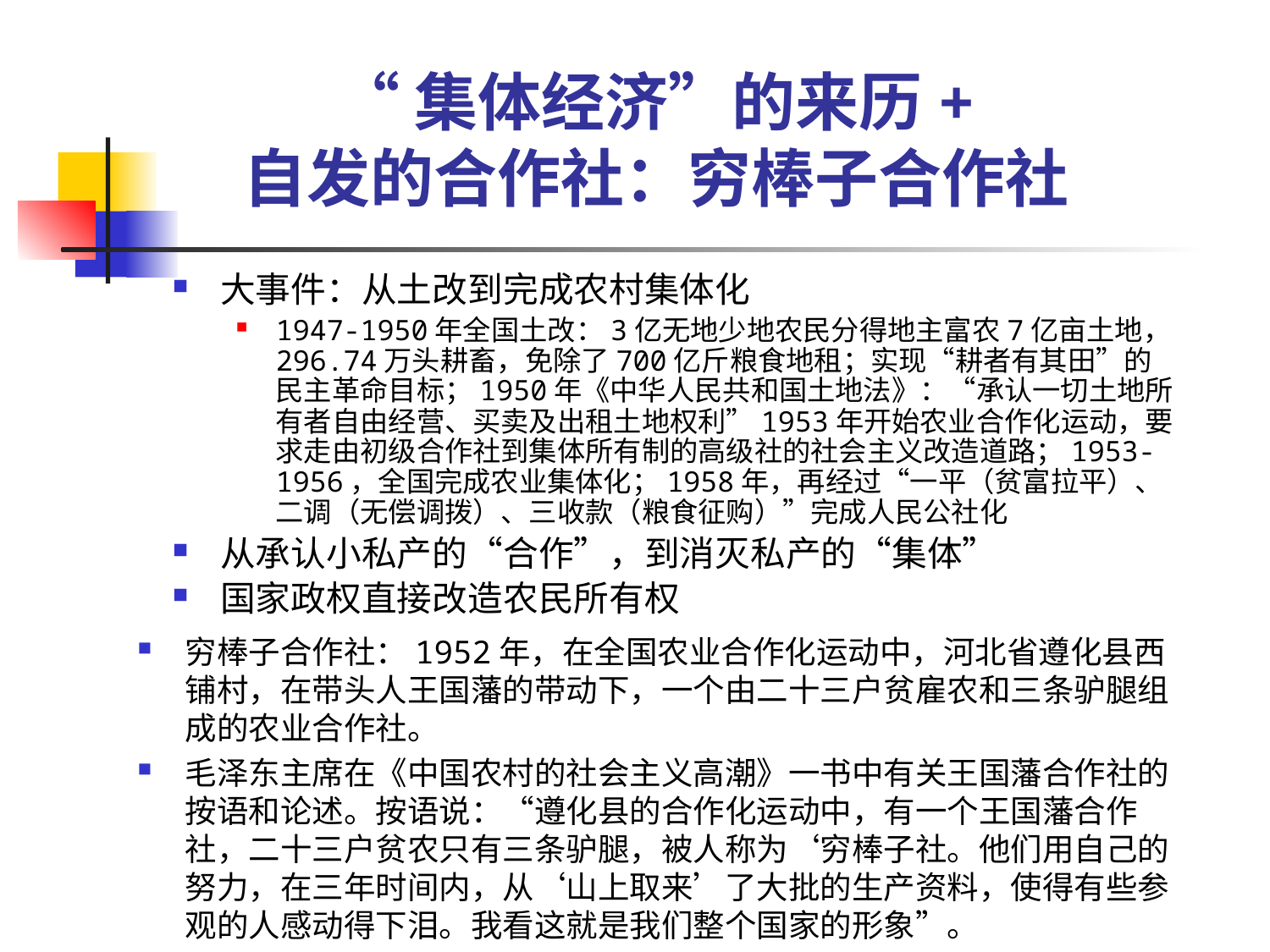

# “集体经济”的来历+ 自发的合作社：穷棒子合作社
大事件：从土改到完成农村集体化
1947-1950年全国土改：3亿无地少地农民分得地主富农7亿亩土地，296.74万头耕畜，免除了700亿斤粮食地租；实现“耕者有其田”的民主革命目标；1950年《中华人民共和国土地法》：“承认一切土地所有者自由经营、买卖及出租土地权利”1953年开始农业合作化运动，要求走由初级合作社到集体所有制的高级社的社会主义改造道路；1953-1956，全国完成农业集体化；1958年，再经过“一平（贫富拉平）、二调（无偿调拨）、三收款（粮食征购）”完成人民公社化
从承认小私产的“合作”，到消灭私产的“集体”
国家政权直接改造农民所有权

穷棒子合作社：1952年，在全国农业合作化运动中，河北省遵化县西铺村，在带头人王国藩的带动下，一个由二十三户贫雇农和三条驴腿组成的农业合作社。
毛泽东主席在《中国农村的社会主义高潮》一书中有关王国藩合作社的按语和论述。按语说：“遵化县的合作化运动中，有一个王国藩合作社，二十三户贫农只有三条驴腿，被人称为‘穷棒子社。他们用自己的努力，在三年时间内，从‘山上取来’了大批的生产资料，使得有些参观的人感动得下泪。我看这就是我们整个国家的形象”。